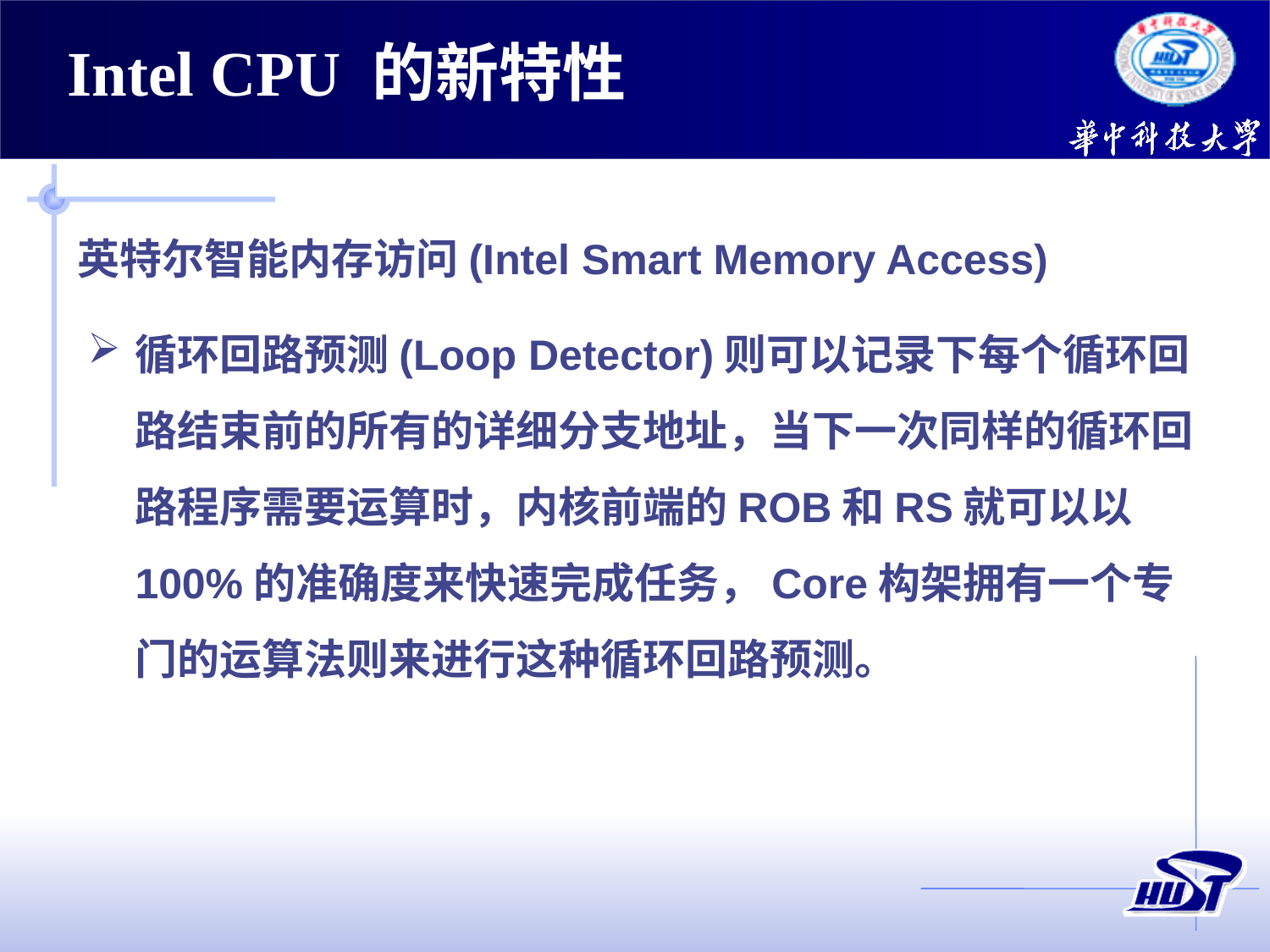

Intel CPU 的新特性
英特尔智能内存访问(Intel Smart Memory Access)
循环回路预测(Loop Detector)则可以记录下每个循环回路结束前的所有的详细分支地址，当下一次同样的循环回路程序需要运算时，内核前端的ROB和RS就可以以100%的准确度来快速完成任务，Core构架拥有一个专门的运算法则来进行这种循环回路预测。